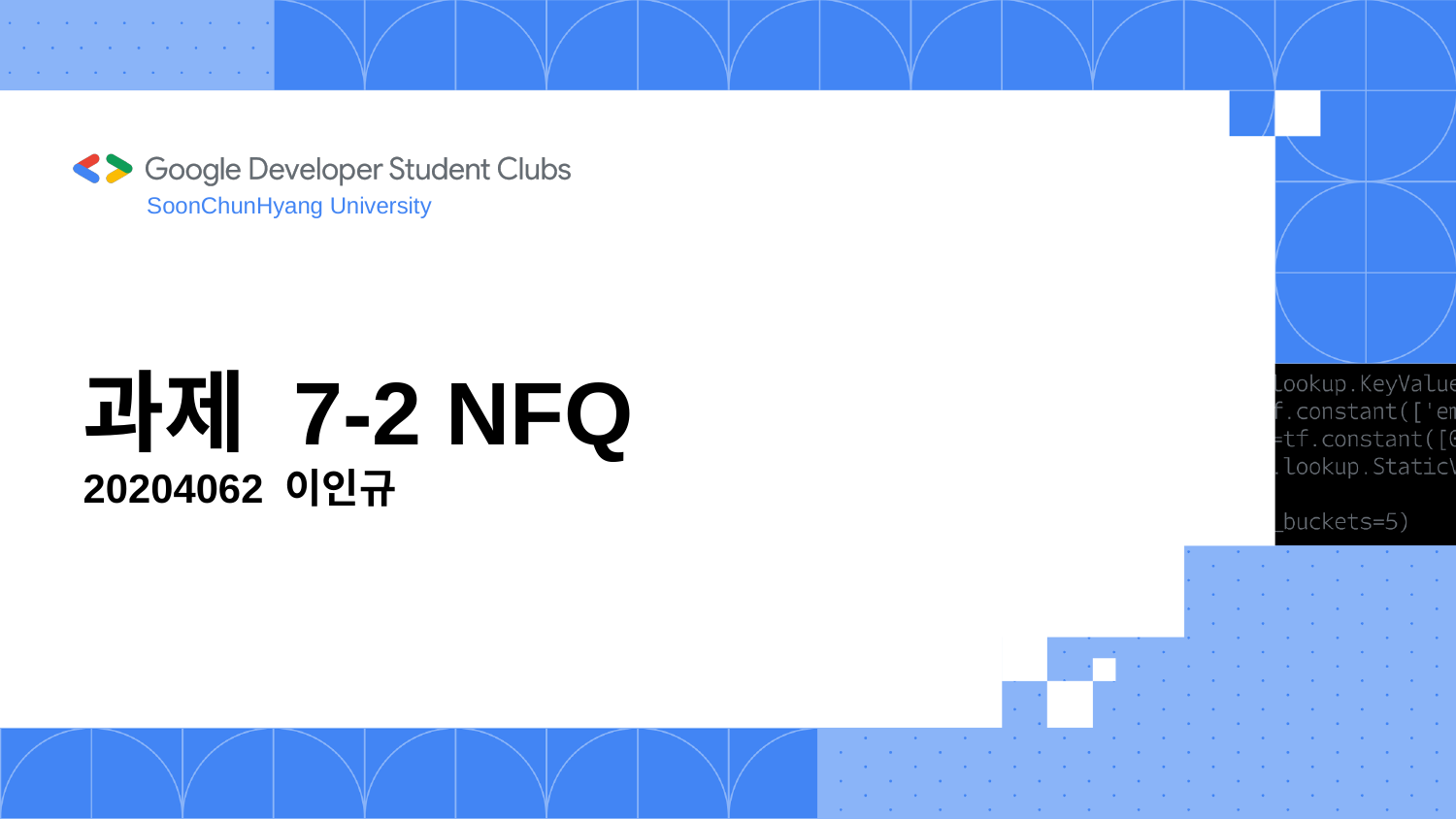

SoonChunHyang University
# 과제 7-2 NFQ 20204062 이인규